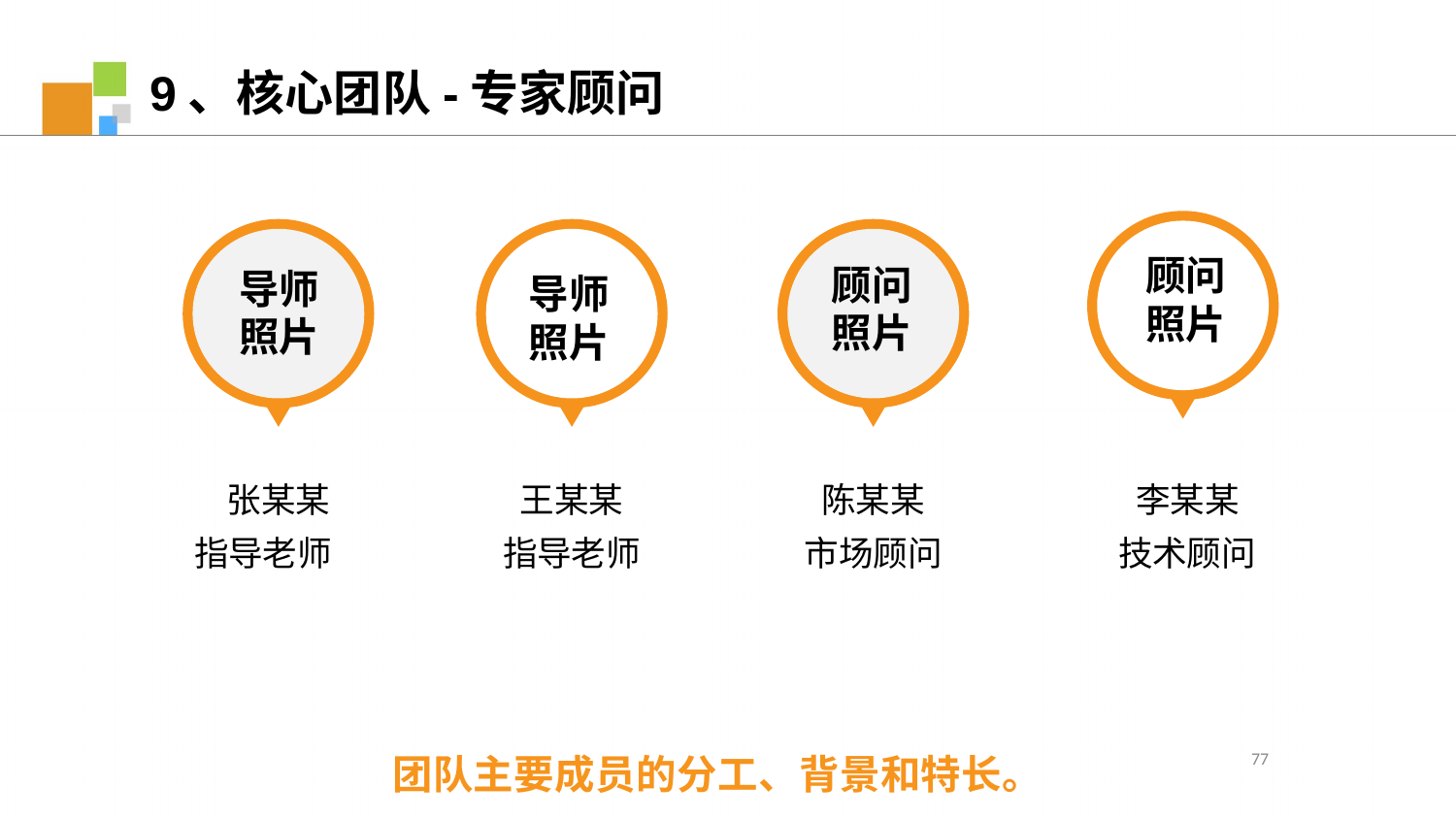

9、核心团队-专家顾问

顾问
照片
顾问
照片
导师
照片
导师
照片
王某某
指导老师

陈某某
市场顾问

李某某
技术顾问
张某某
指导老师

77
团队主要成员的分工、背景和特长。